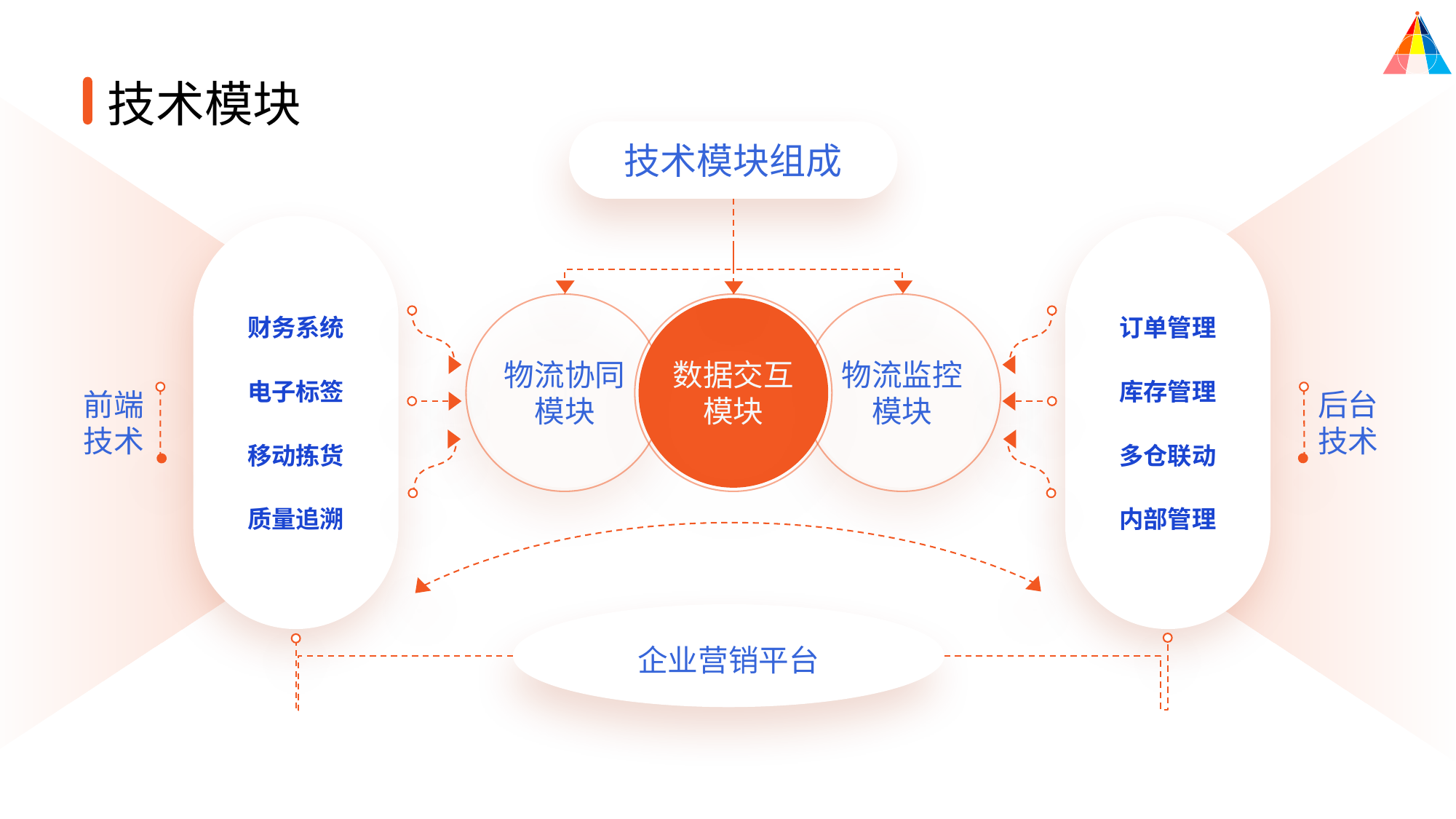

技术模块

技术模块组成

财务系统

电子标签

移动拣货

质量追溯

订单管理

库存管理

多仓联动

内部管理

物流协同
模块
01

数据交互
模块

物流监控
模块

前端
技术
后台
技术

企业营销平台